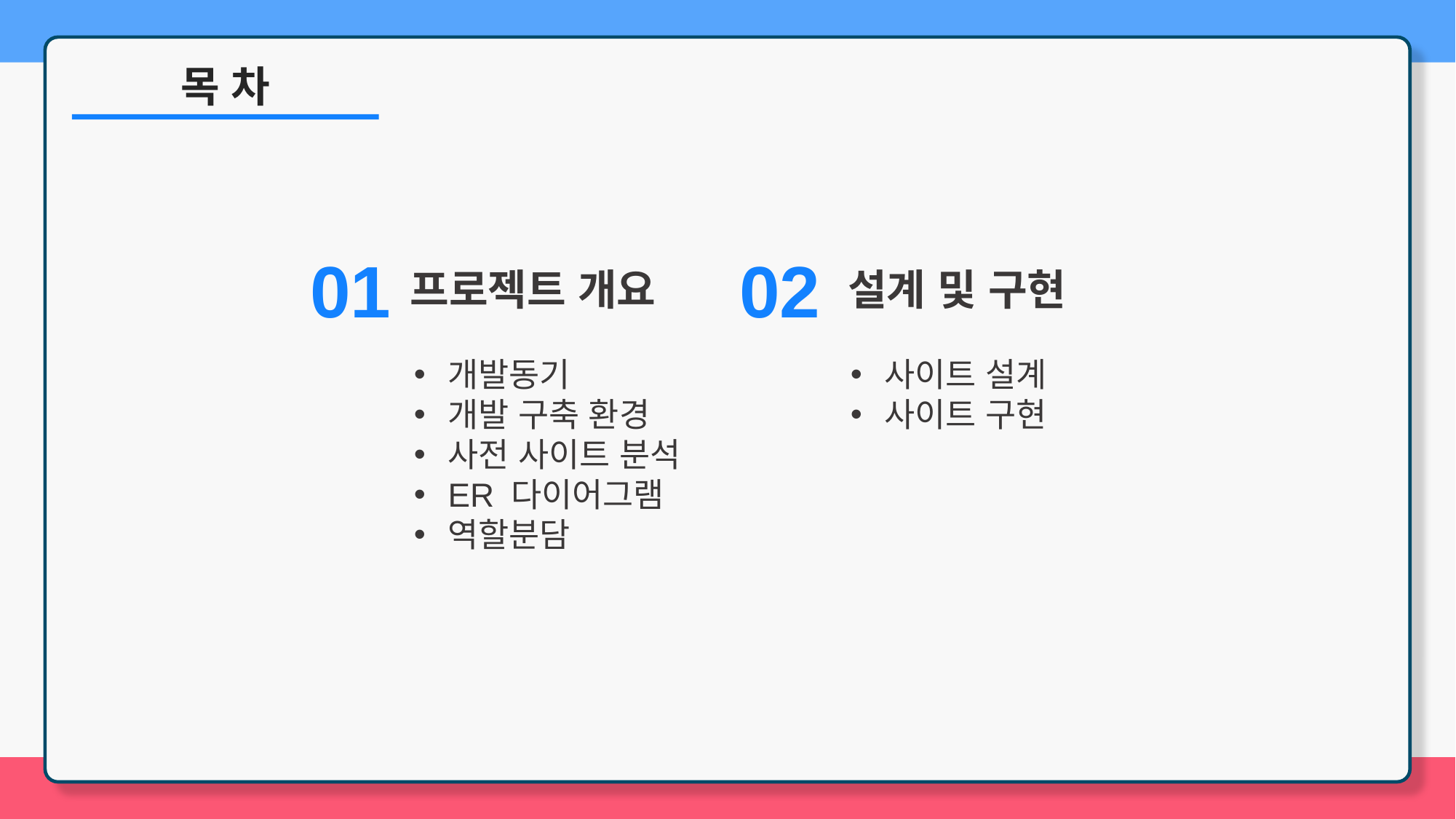

목 차

02
01
프로젝트 개요
설계 및 구현
개발동기
개발 구축 환경
사전 사이트 분석
ER 다이어그램
역할분담
사이트 설계
사이트 구현